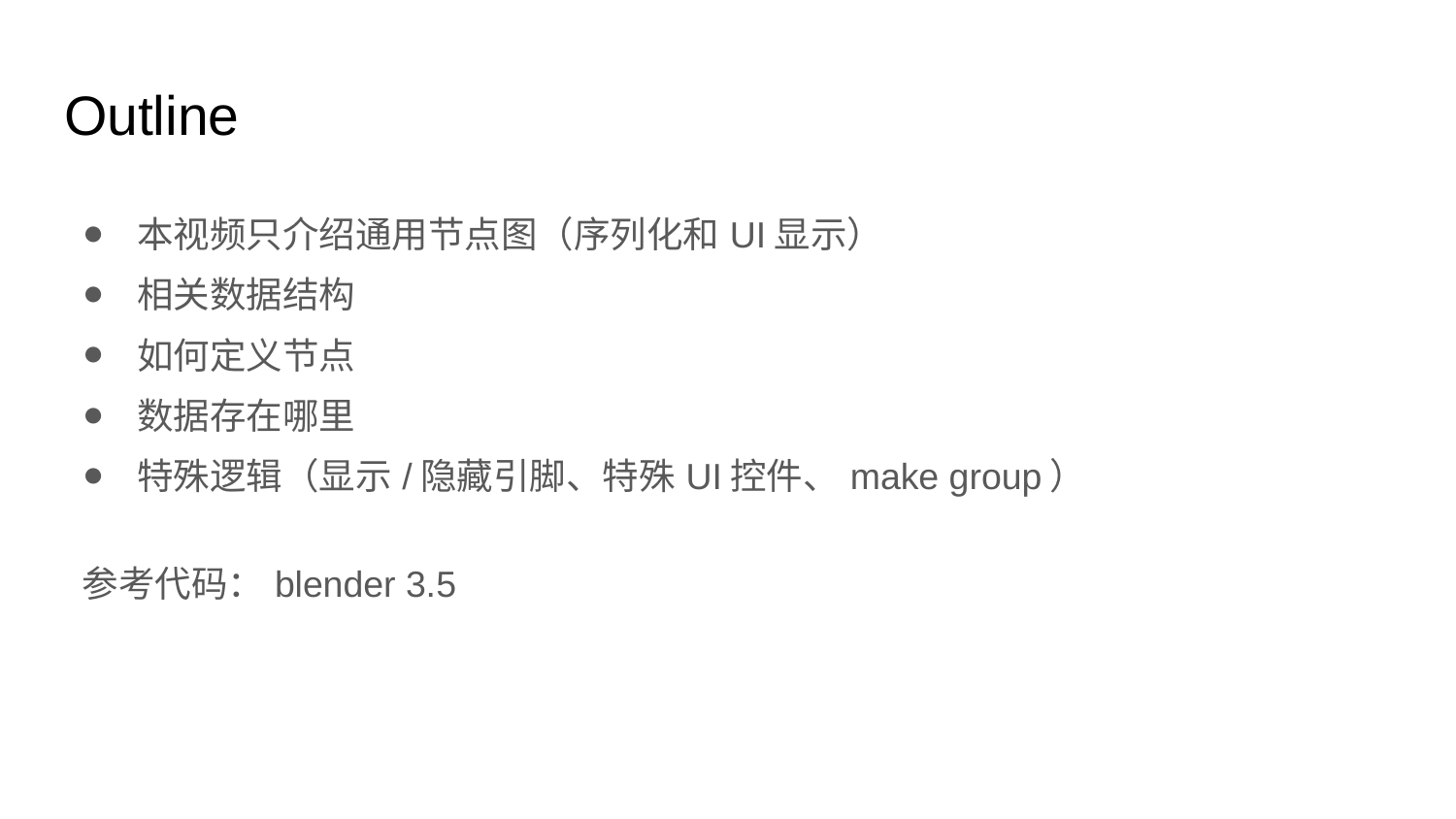

# Outline
本视频只介绍通用节点图（序列化和UI显示）
相关数据结构
如何定义节点
数据存在哪里
特殊逻辑（显示/隐藏引脚、特殊UI控件、make group）

参考代码：blender 3.5